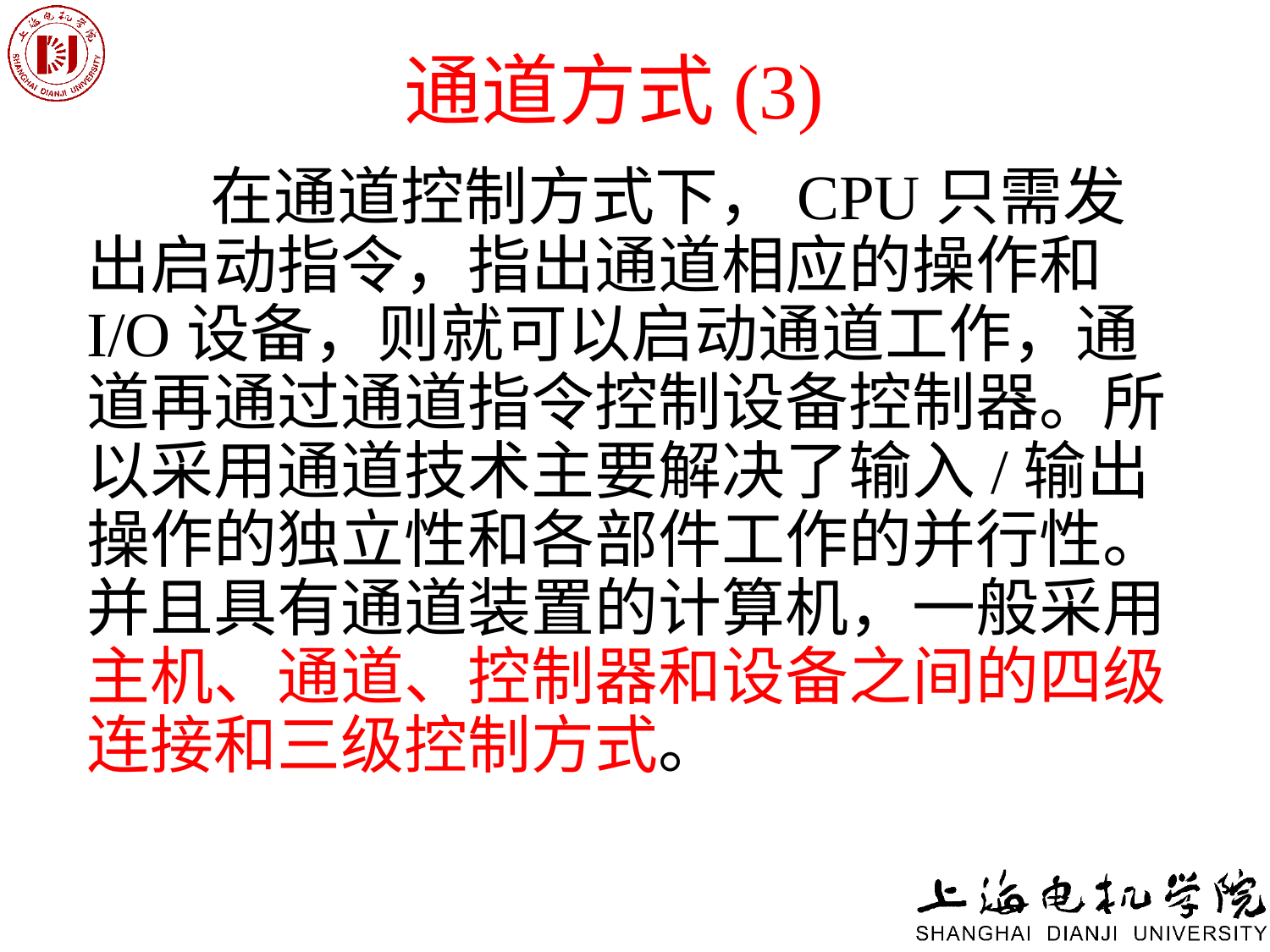

# 通道方式(3)
  在通道控制方式下，CPU只需发出启动指令，指出通道相应的操作和I/O设备，则就可以启动通道工作，通道再通过通道指令控制设备控制器。所以采用通道技术主要解决了输入/输出操作的独立性和各部件工作的并行性。并且具有通道装置的计算机，一般采用主机、通道、控制器和设备之间的四级连接和三级控制方式。